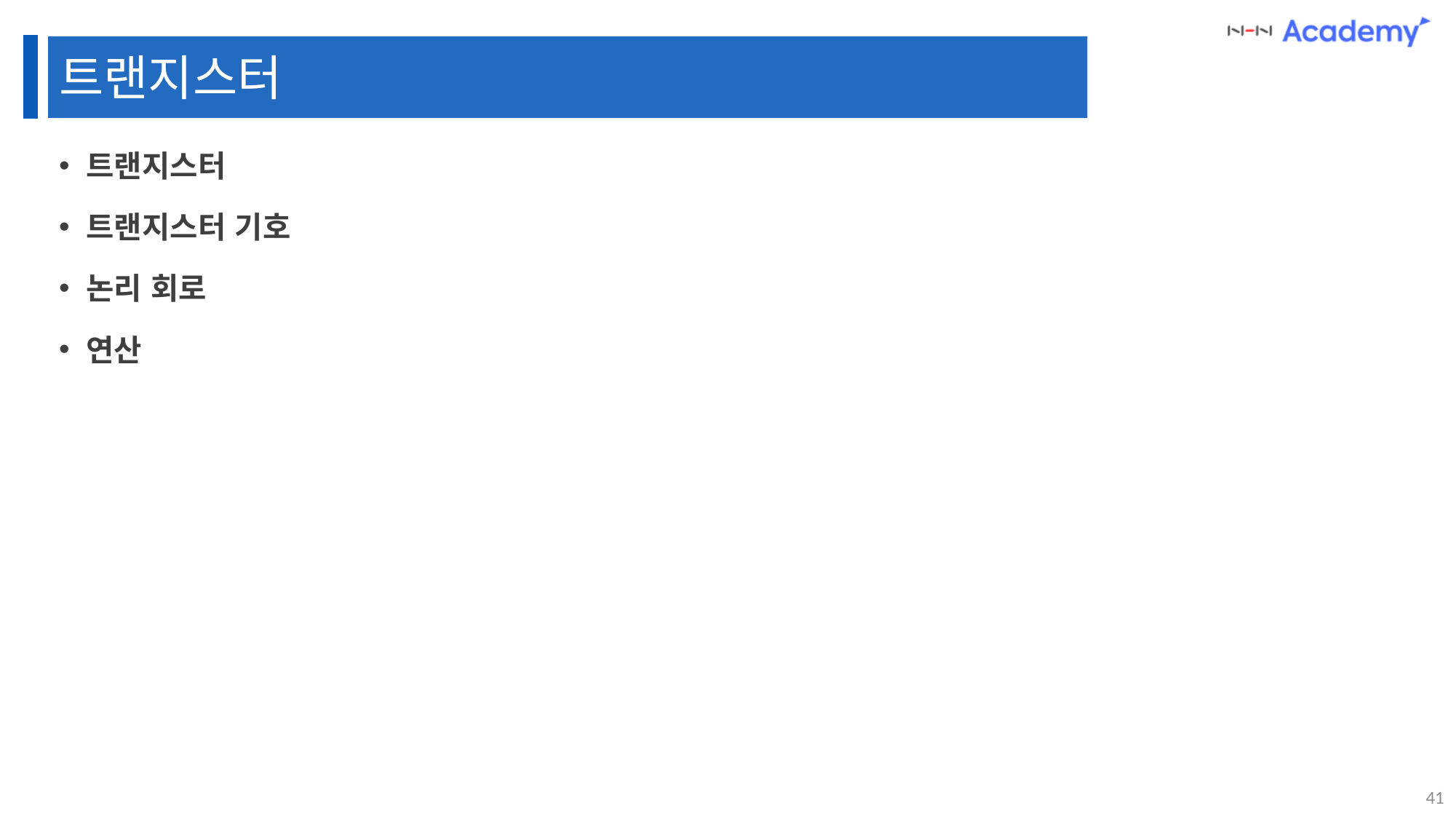

트랜지스터
트랜지스터
트랜지스터 기호
논리 회로
연산

41